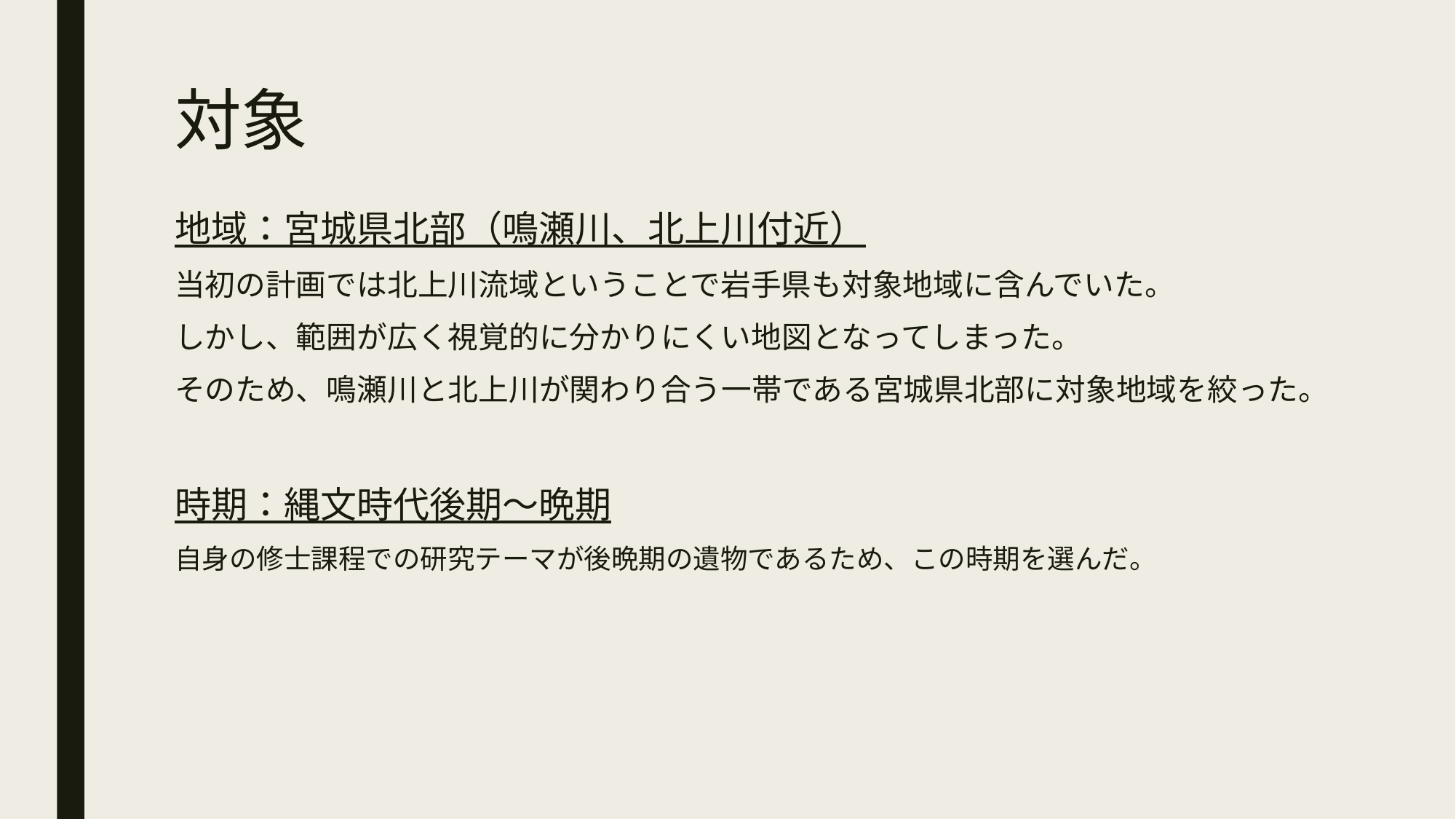

# 対象
地域：宮城県北部（鳴瀬川、北上川付近）
当初の計画では北上川流域ということで岩手県も対象地域に含んでいた。
しかし、範囲が広く視覚的に分かりにくい地図となってしまった。
そのため、鳴瀬川と北上川が関わり合う一帯である宮城県北部に対象地域を絞った。

時期：縄文時代後期～晩期
自身の修士課程での研究テーマが後晩期の遺物であるため、この時期を選んだ。